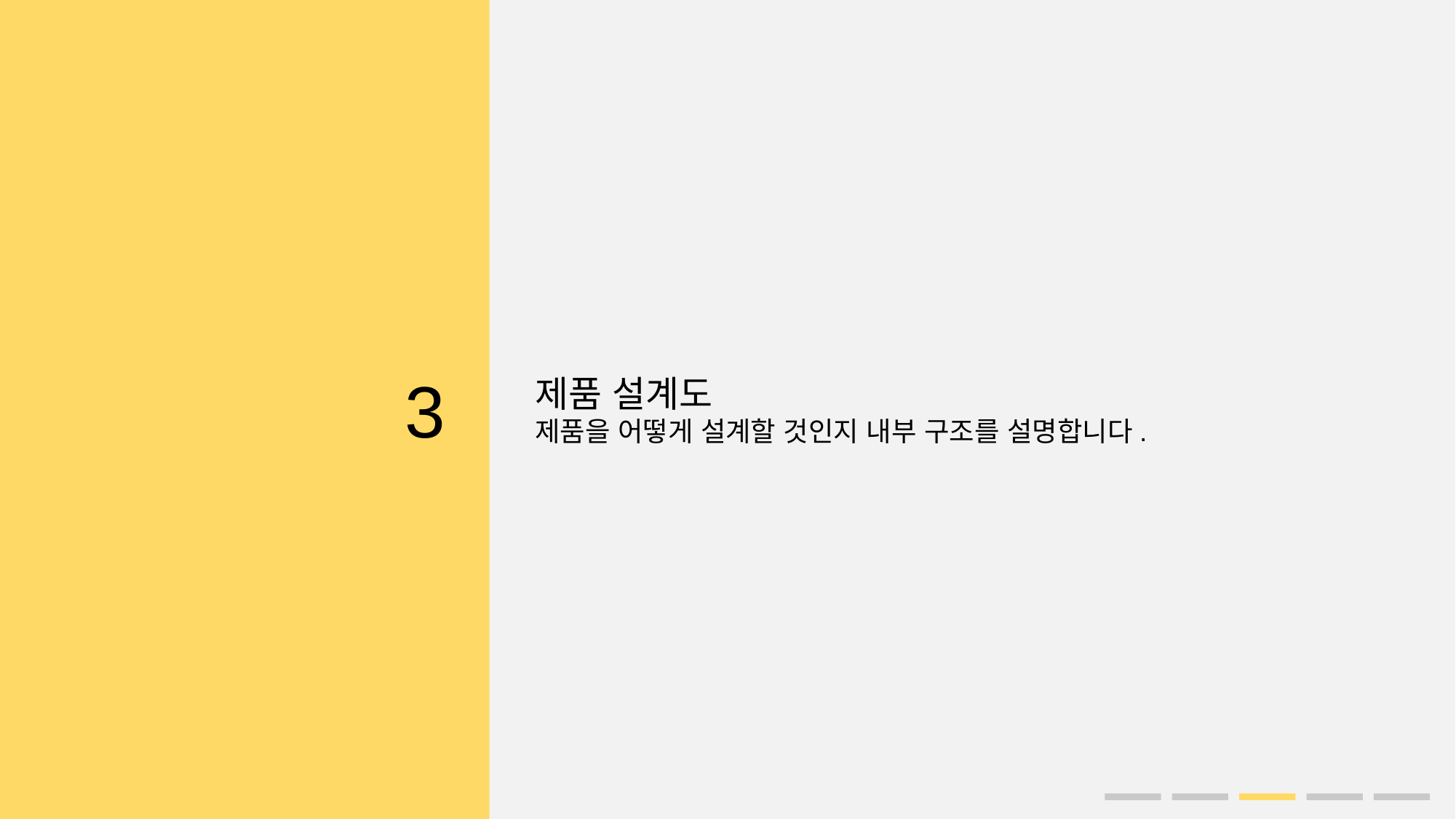

3
제품 설계도
제품을 어떻게 설계할 것인지 내부 구조를 설명합니다.